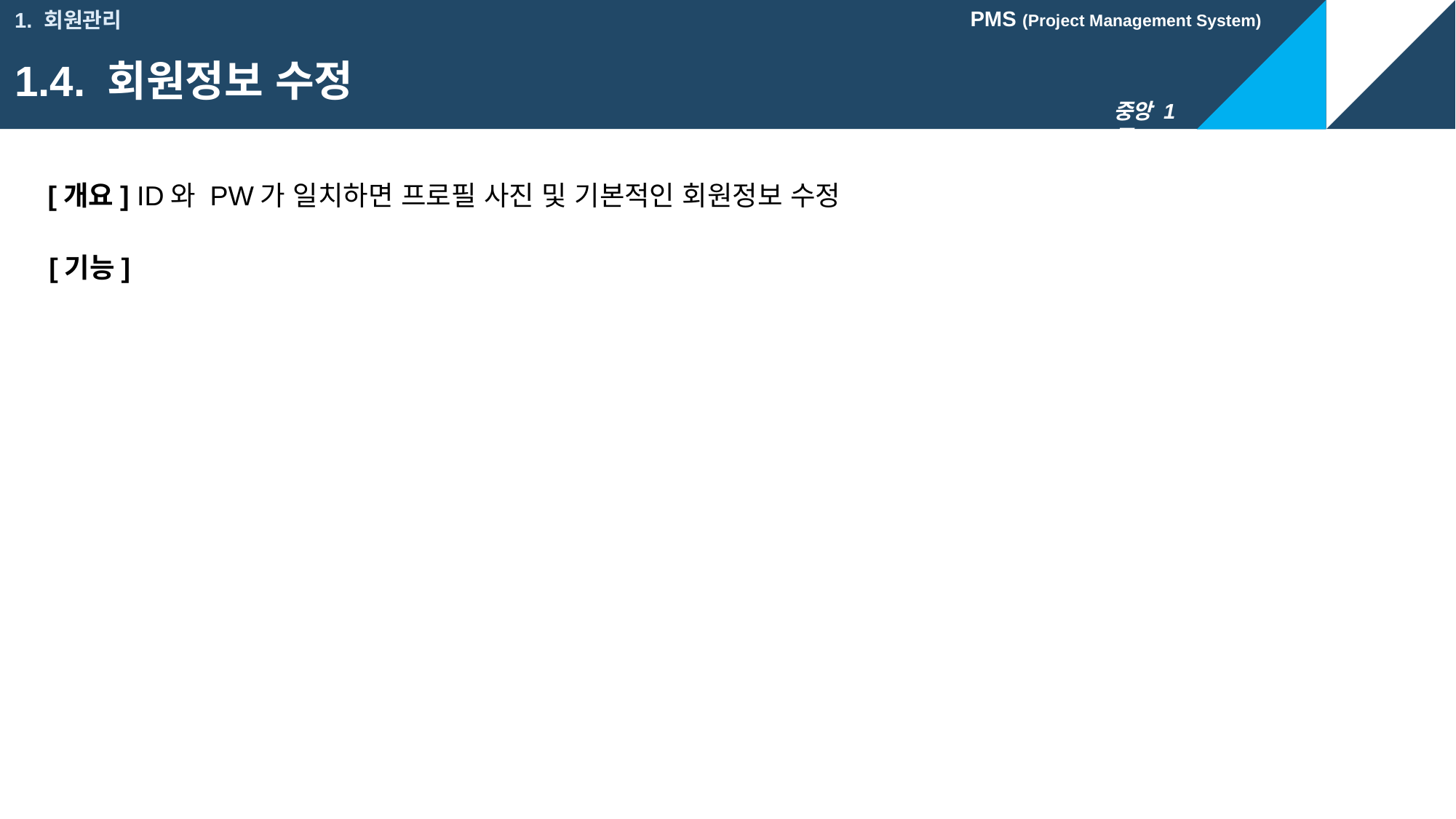

1. 회원관리
1.4. 회원정보 수정
[개요] ID와 PW가 일치하면 프로필 사진 및 기본적인 회원정보 수정
[기능]